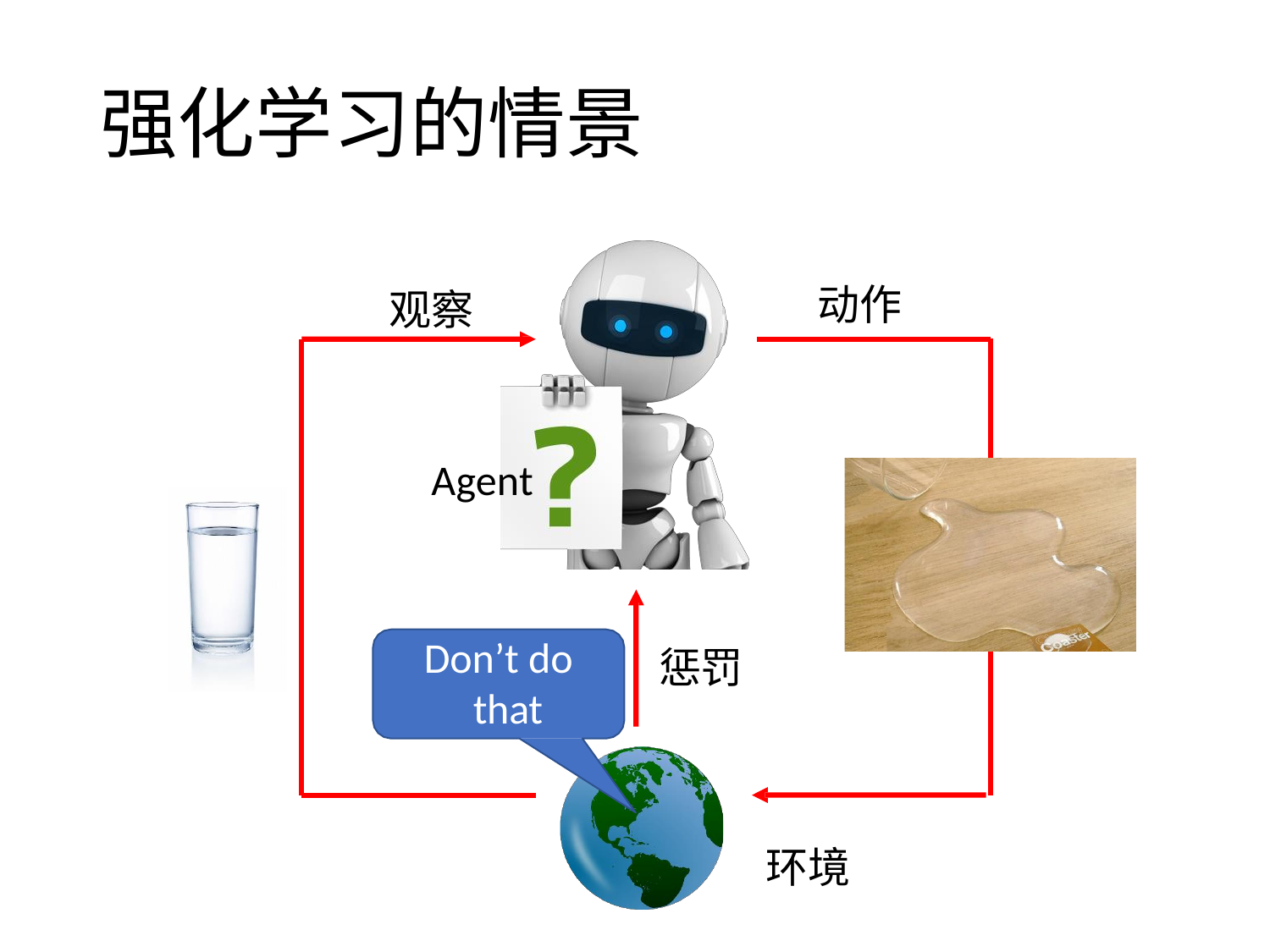

# 强化学习的情景

动作
       观察

Agent

Don’t do  that

惩罚

   环境